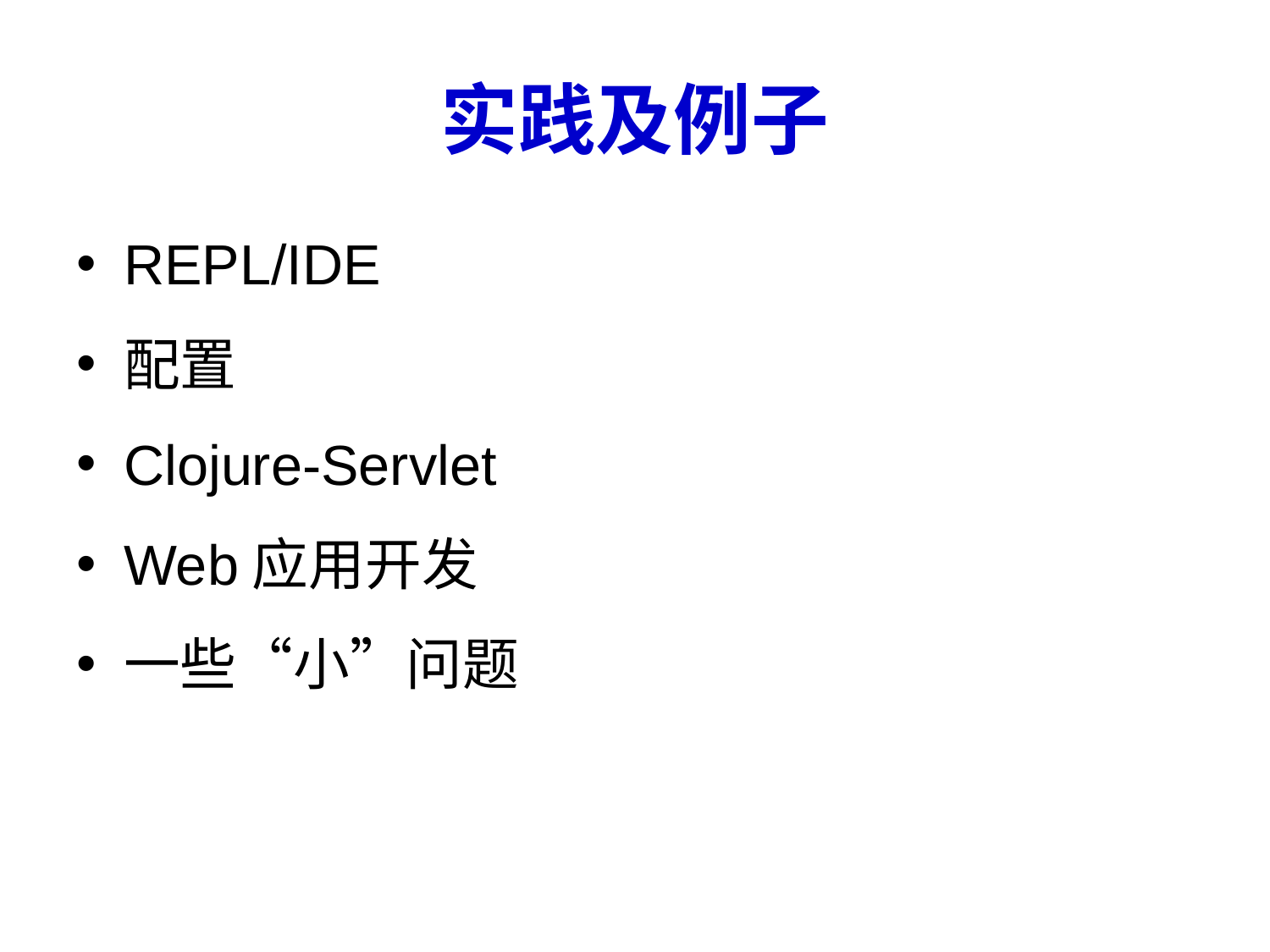

# 实践及例子
REPL/IDE
配置
Clojure-Servlet
Web应用开发
一些“小”问题